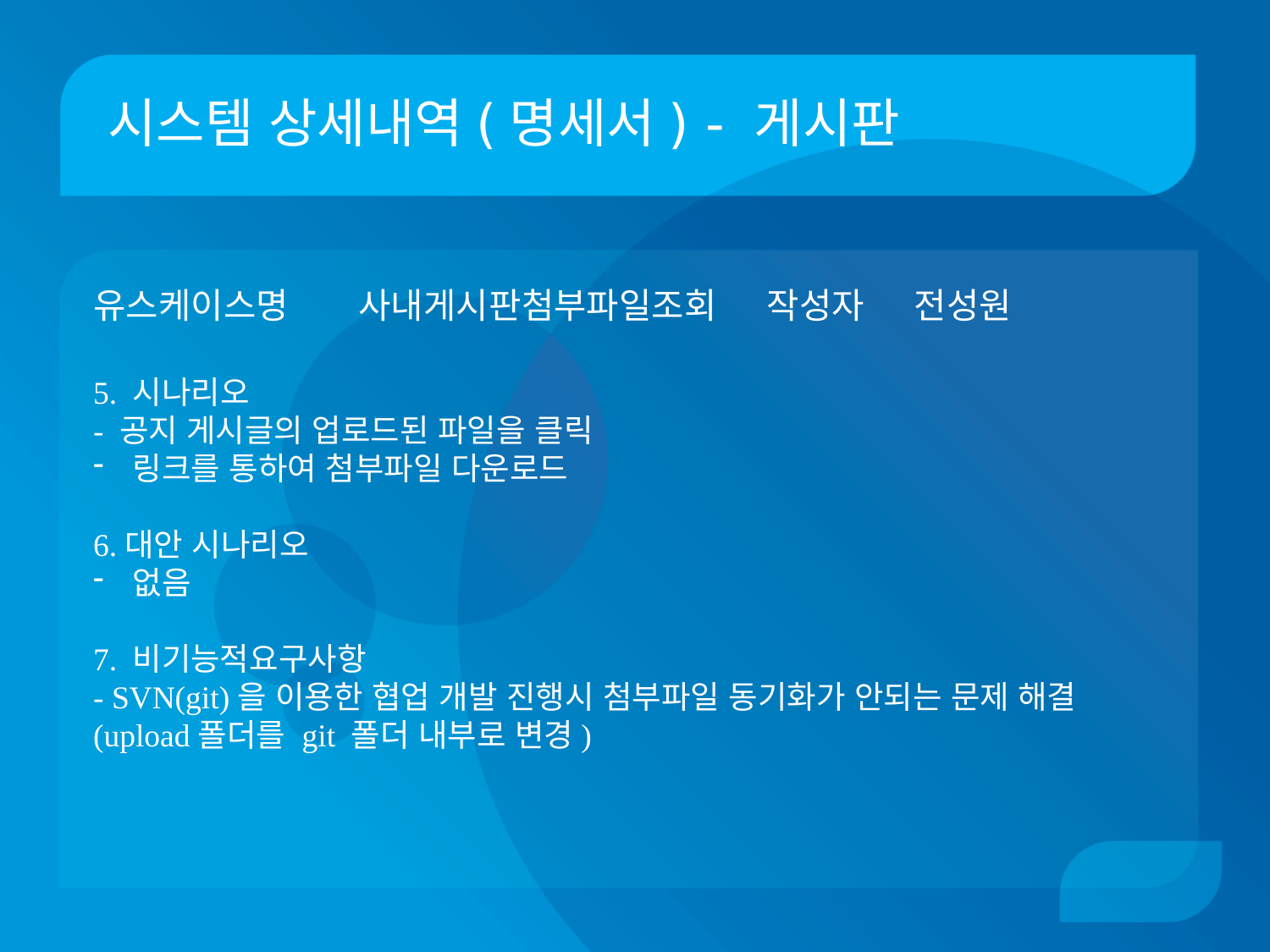

# 시스템 상세내역(명세서) - 게시판
유스케이스명       사내게시판첨부파일조회     작성자     전성원
5. 시나리오
- 공지 게시글의 업로드된 파일을 클릭
링크를 통하여 첨부파일 다운로드

6.대안 시나리오
없음

7. 비기능적요구사항
- SVN(git)을 이용한 협업 개발 진행시 첨부파일 동기화가 안되는 문제 해결
(upload폴더를 git 폴더 내부로 변경)